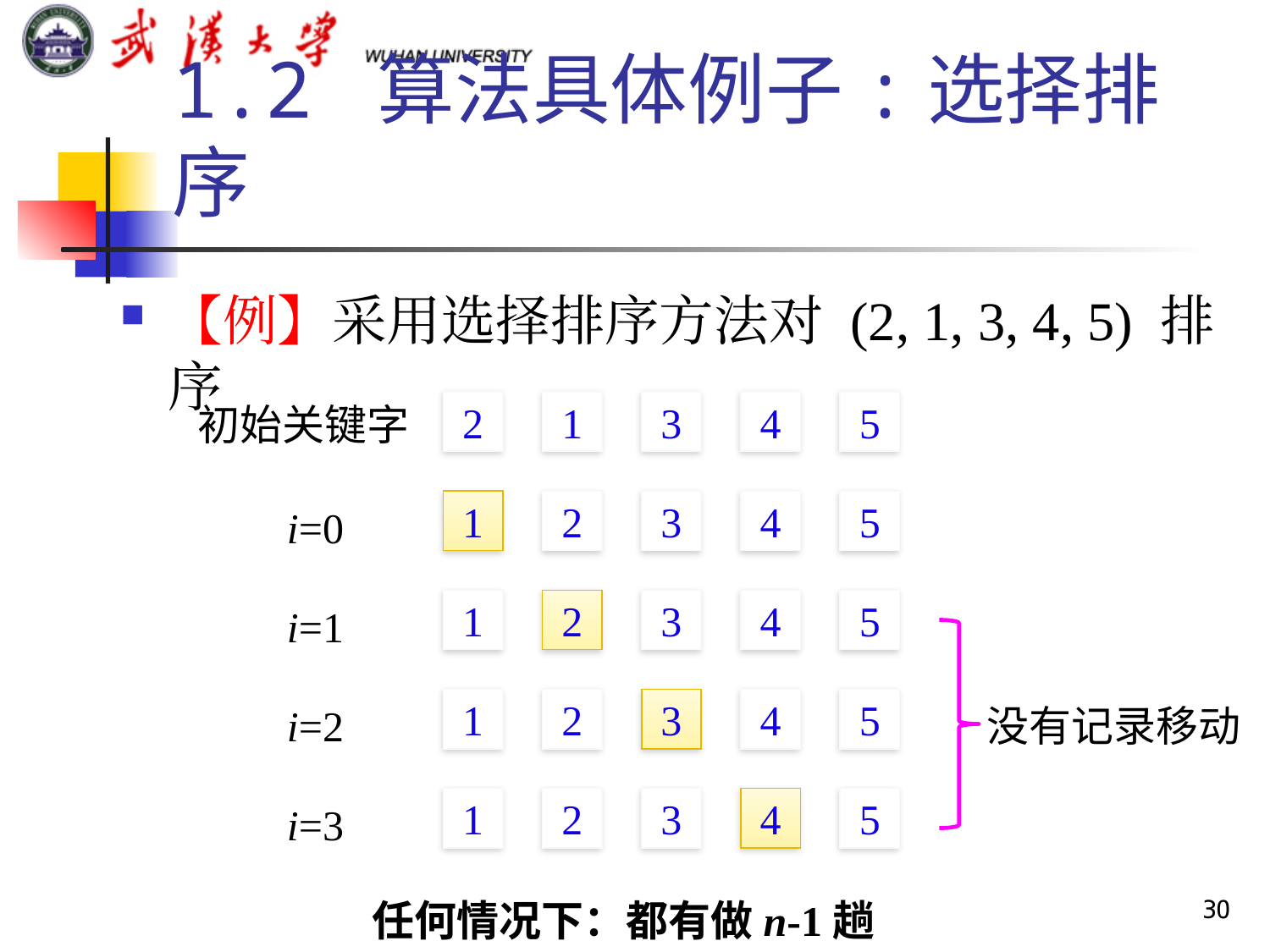

1.2 算法具体例子:选择排序
【例】采用选择排序方法对 (2, 1, 3, 4, 5) 排序
初始关键字
2
1
3
4
5
1
2
3
4
5
i=0
1
2
3
4
5
i=1

没有记录移动
1
2
3
4
5
i=2
1
2
3
4
5
i=3
30
任何情况下：都有做n-1趟